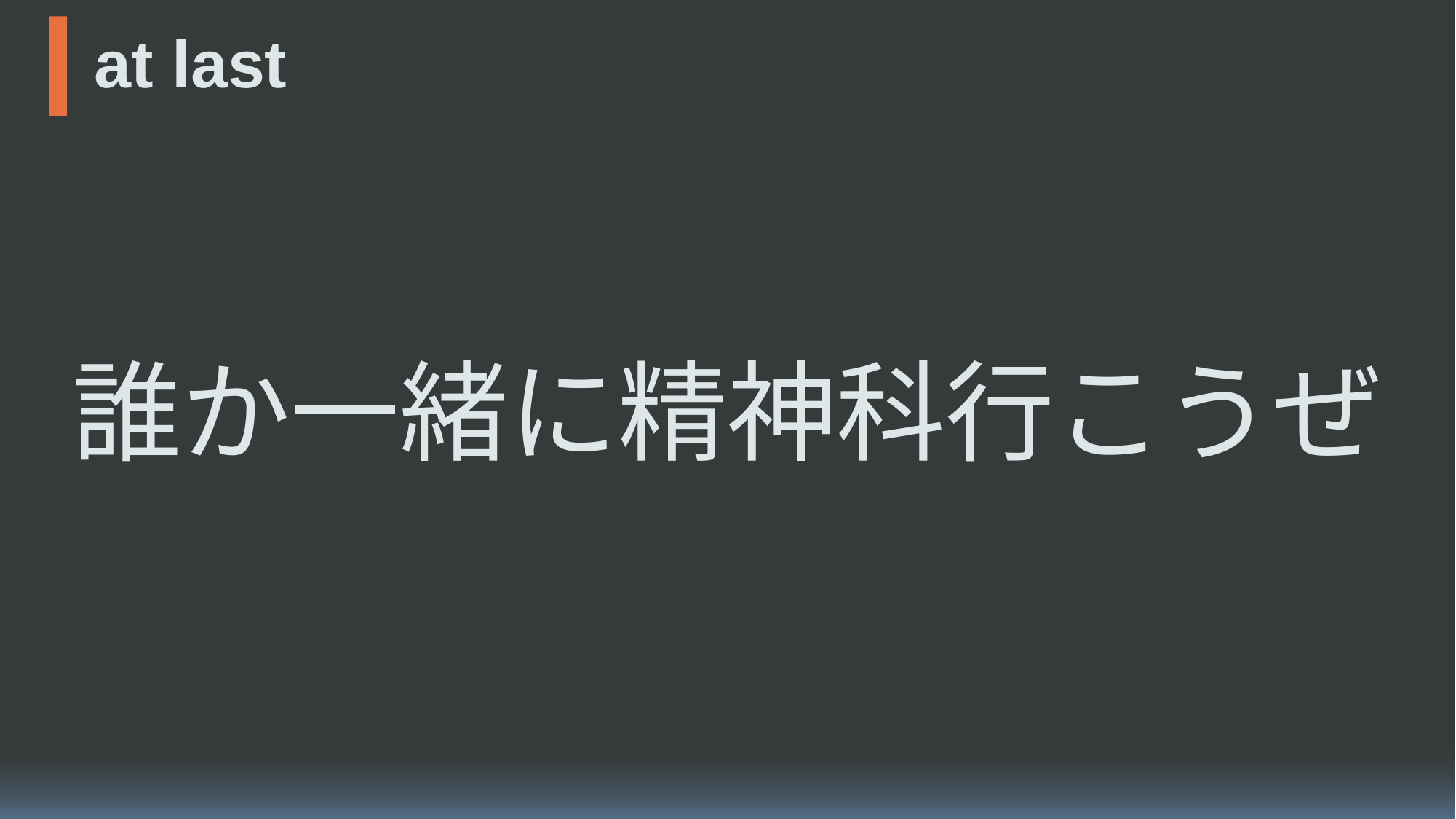

# at last
誰か一緒に精神科行こうぜ
intro
skillset
I hope you…
at last